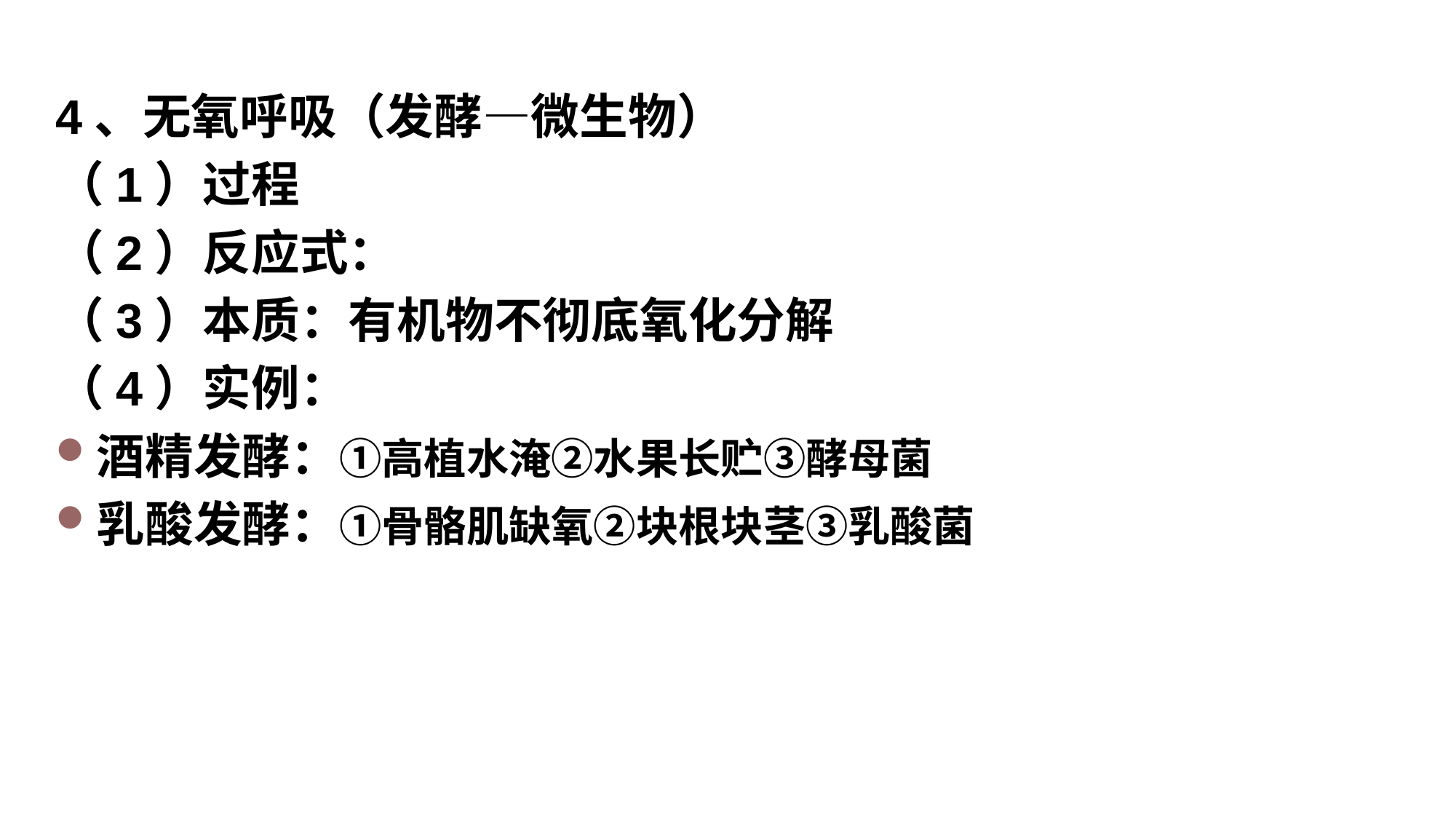

4、无氧呼吸（发酵—微生物）
（1）过程
（2）反应式：
（3）本质：有机物不彻底氧化分解
（4）实例：
酒精发酵：①高植水淹②水果长贮③酵母菌
乳酸发酵：①骨骼肌缺氧②块根块茎③乳酸菌